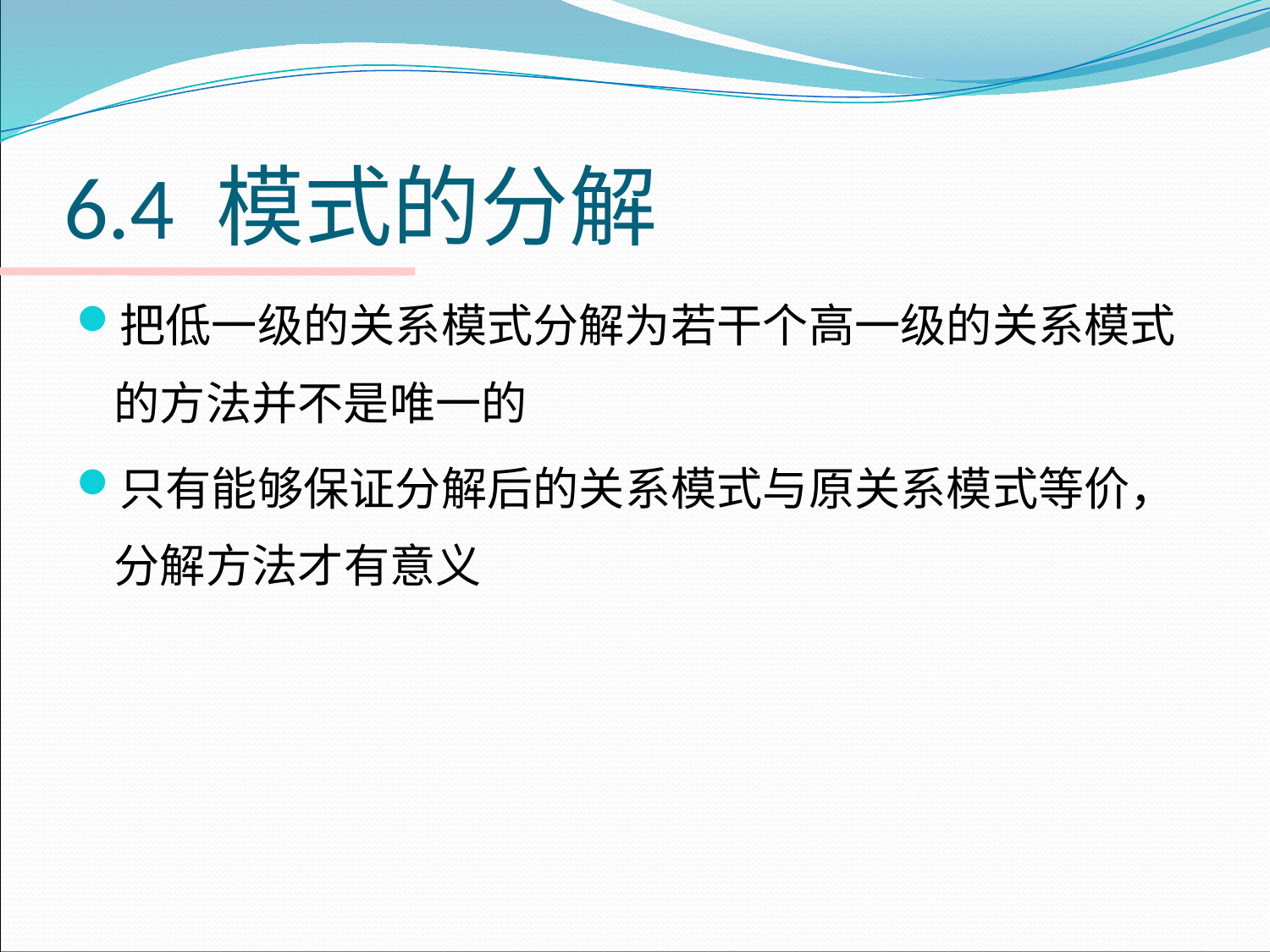

# 6.4 模式的分解
把低一级的关系模式分解为若干个高一级的关系模式的方法并不是唯一的
只有能够保证分解后的关系模式与原关系模式等价，分解方法才有意义

625